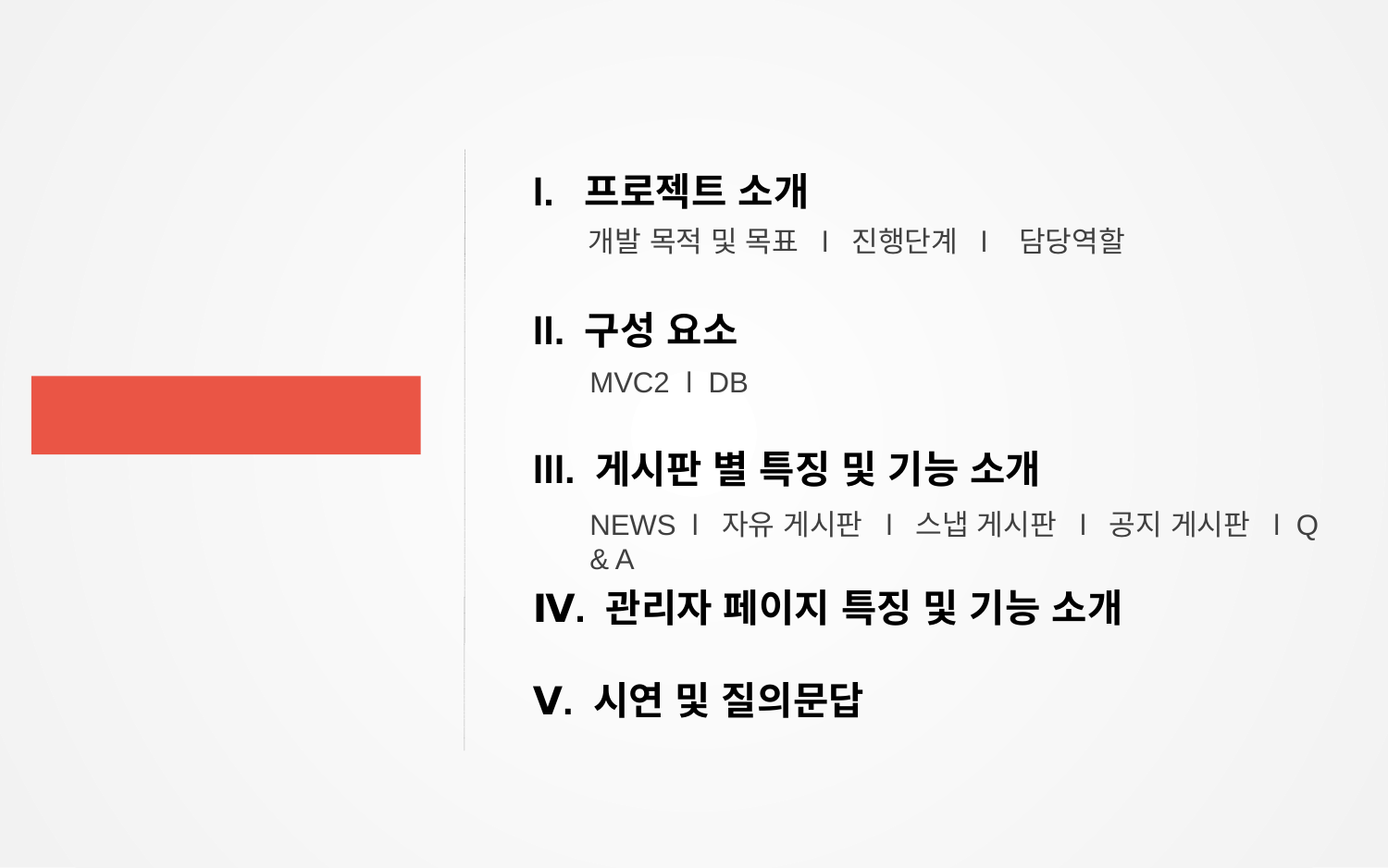

l.  프로젝트 소개

ll. 구성 요소

lll. 게시판 별 특징 및 기능 소개

Ⅳ. 관리자 페이지 특징 및 기능 소개

Ⅴ. 시연 및 질의문답
개발 목적 및 목표  l  진행단계  l   담당역할
MVC2  l  DB
NEWS  l  자유 게시판  l  스냅 게시판  l  공지 게시판  l  Q & A
[ CONTENTS ]